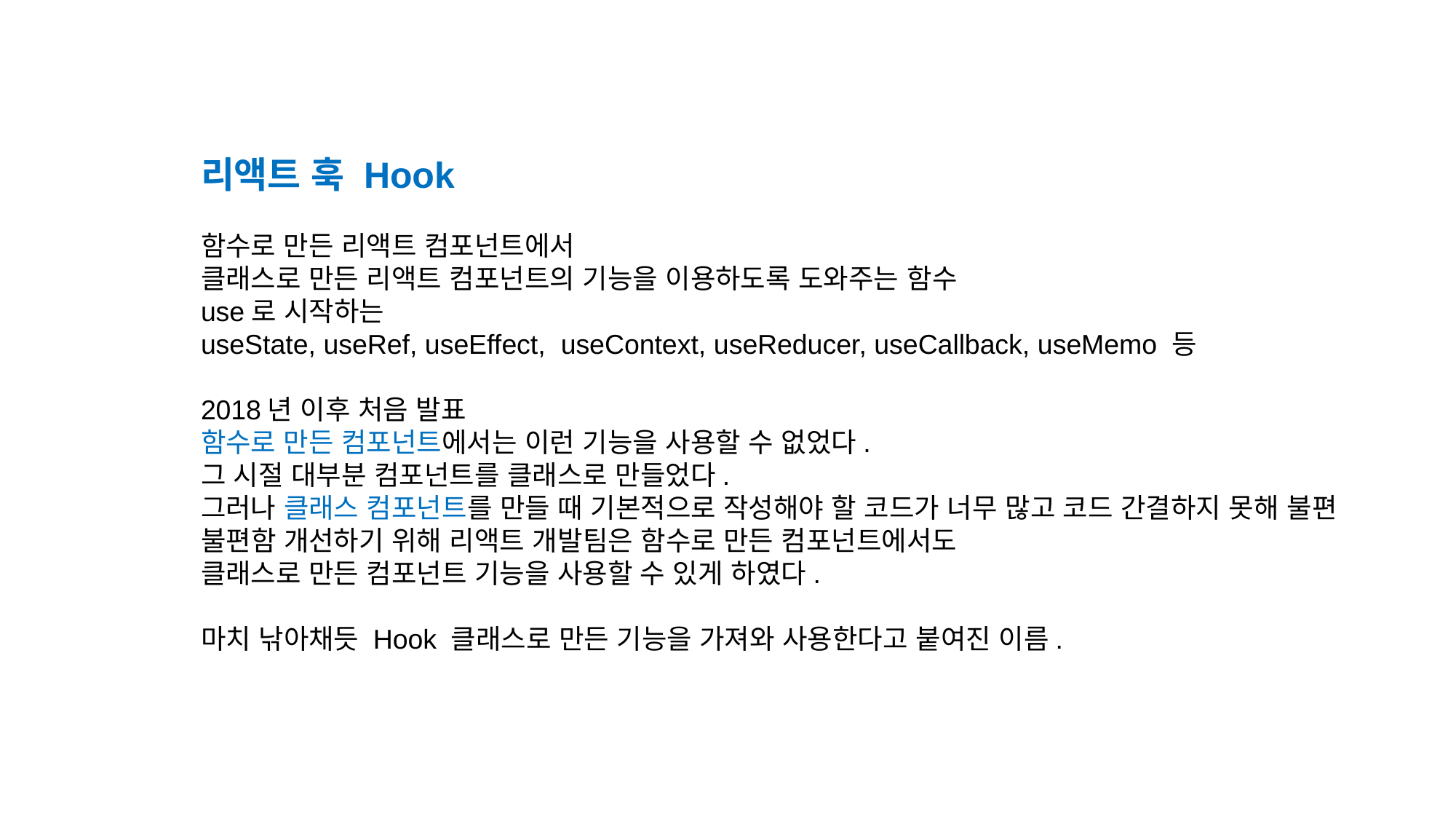

리액트 훅 Hook

함수로 만든 리액트 컴포넌트에서
클래스로 만든 리액트 컴포넌트의 기능을 이용하도록 도와주는 함수
use로 시작하는
useState, useRef, useEffect,  useContext, useReducer, useCallback, useMemo 등

2018년 이후 처음 발표
함수로 만든 컴포넌트에서는 이런 기능을 사용할 수 없었다.
그 시절 대부분 컴포넌트를 클래스로 만들었다.
그러나 클래스 컴포넌트를 만들 때 기본적으로 작성해야 할 코드가 너무 많고 코드 간결하지 못해 불편
불편함 개선하기 위해 리액트 개발팀은 함수로 만든 컴포넌트에서도
클래스로 만든 컴포넌트 기능을 사용할 수 있게 하였다.

마치 낚아채듯 Hook 클래스로 만든 기능을 가져와 사용한다고 붙여진 이름.